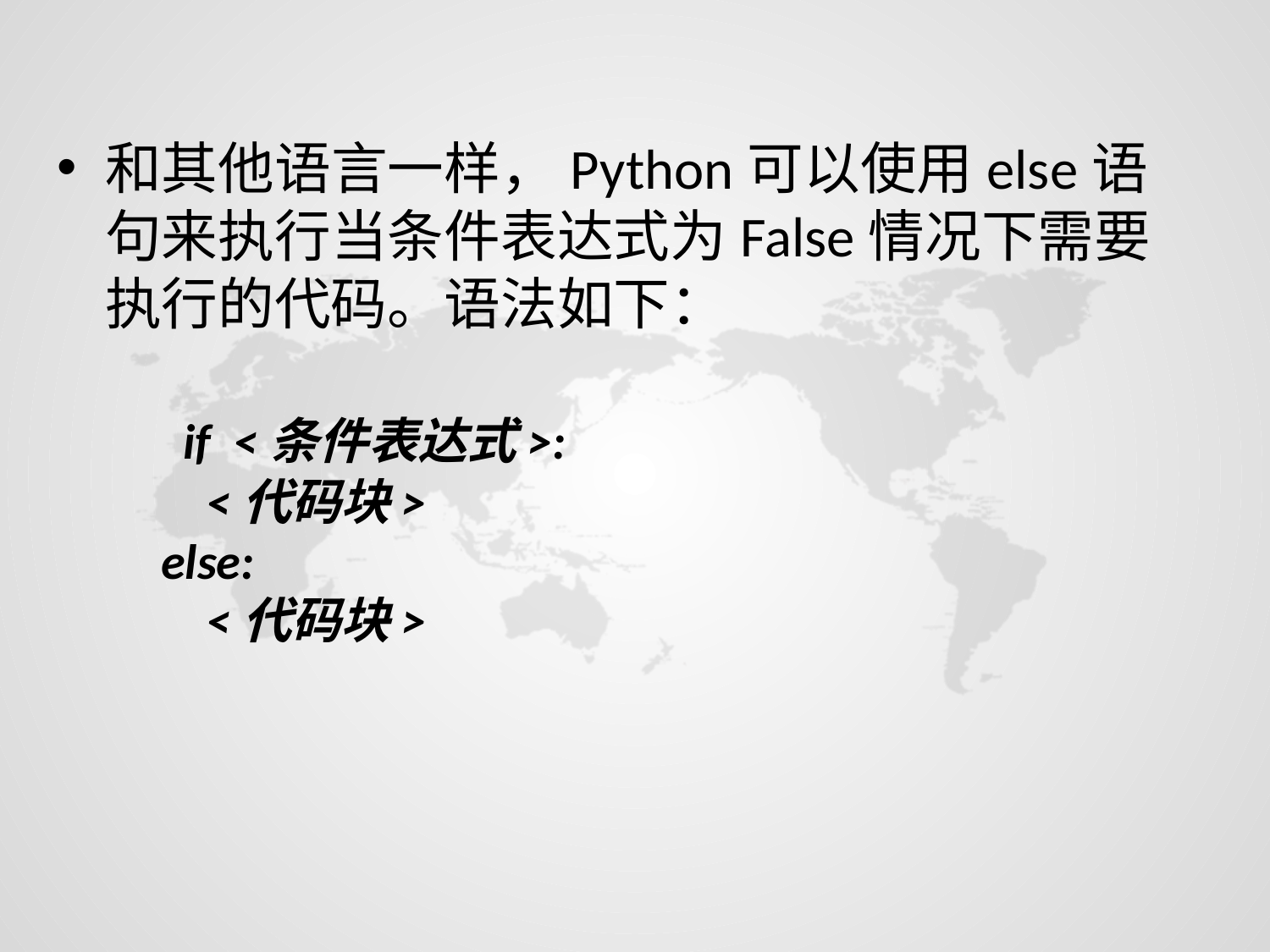

和其他语言一样，Python可以使用else语句来执行当条件表达式为False情况下需要执行的代码。语法如下：
     if  <条件表达式>:
         <代码块>
     else:
         <代码块>